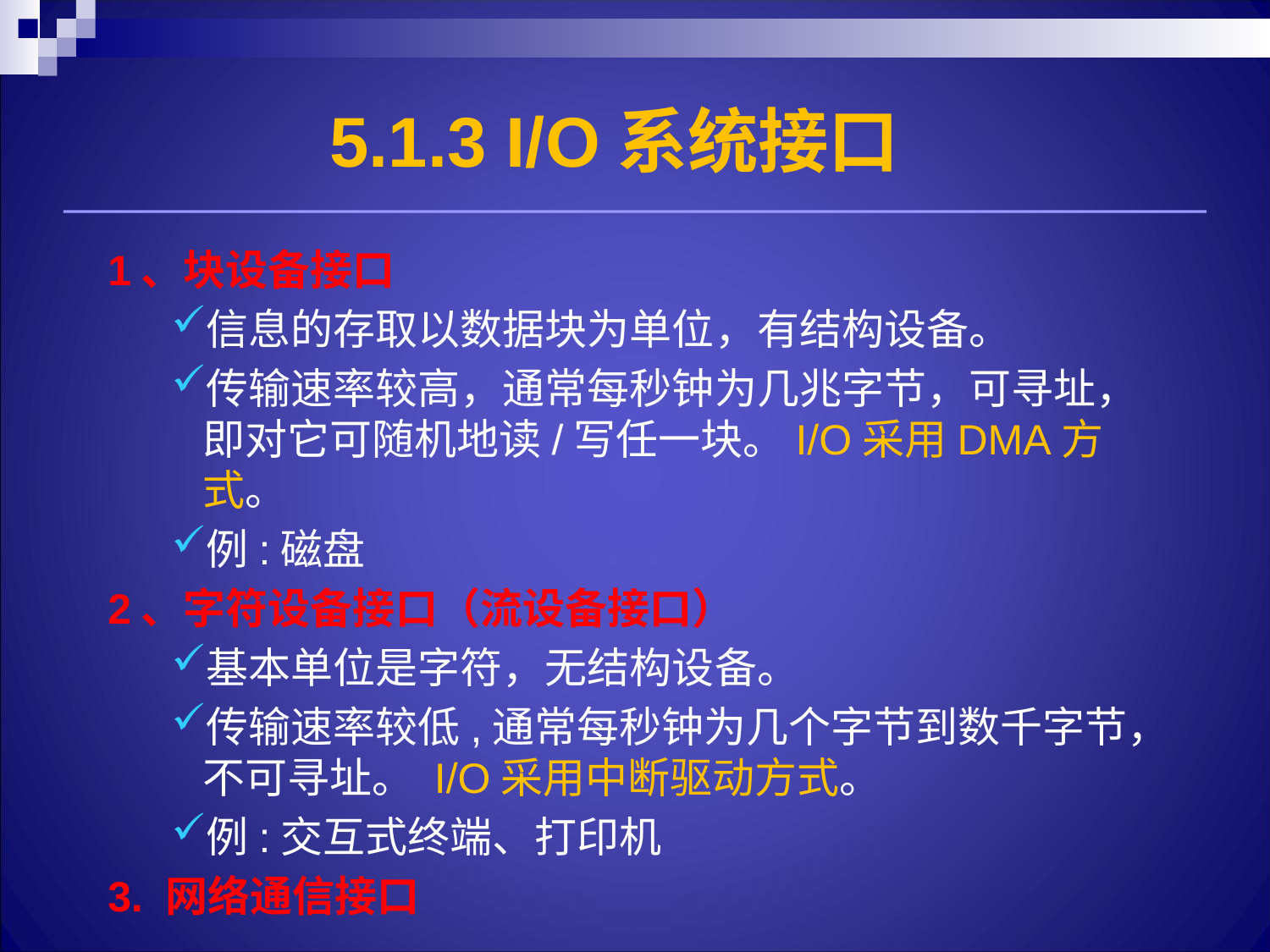

5.1.3 I/O系统接口

1、块设备接口
信息的存取以数据块为单位，有结构设备。
传输速率较高，通常每秒钟为几兆字节，可寻址，即对它可随机地读/写任一块。I/O采用DMA方式。
例:磁盘
2、字符设备接口（流设备接口）
基本单位是字符，无结构设备。
传输速率较低,通常每秒钟为几个字节到数千字节，不可寻址。 I/O采用中断驱动方式。
例:交互式终端、打印机
3. 网络通信接口